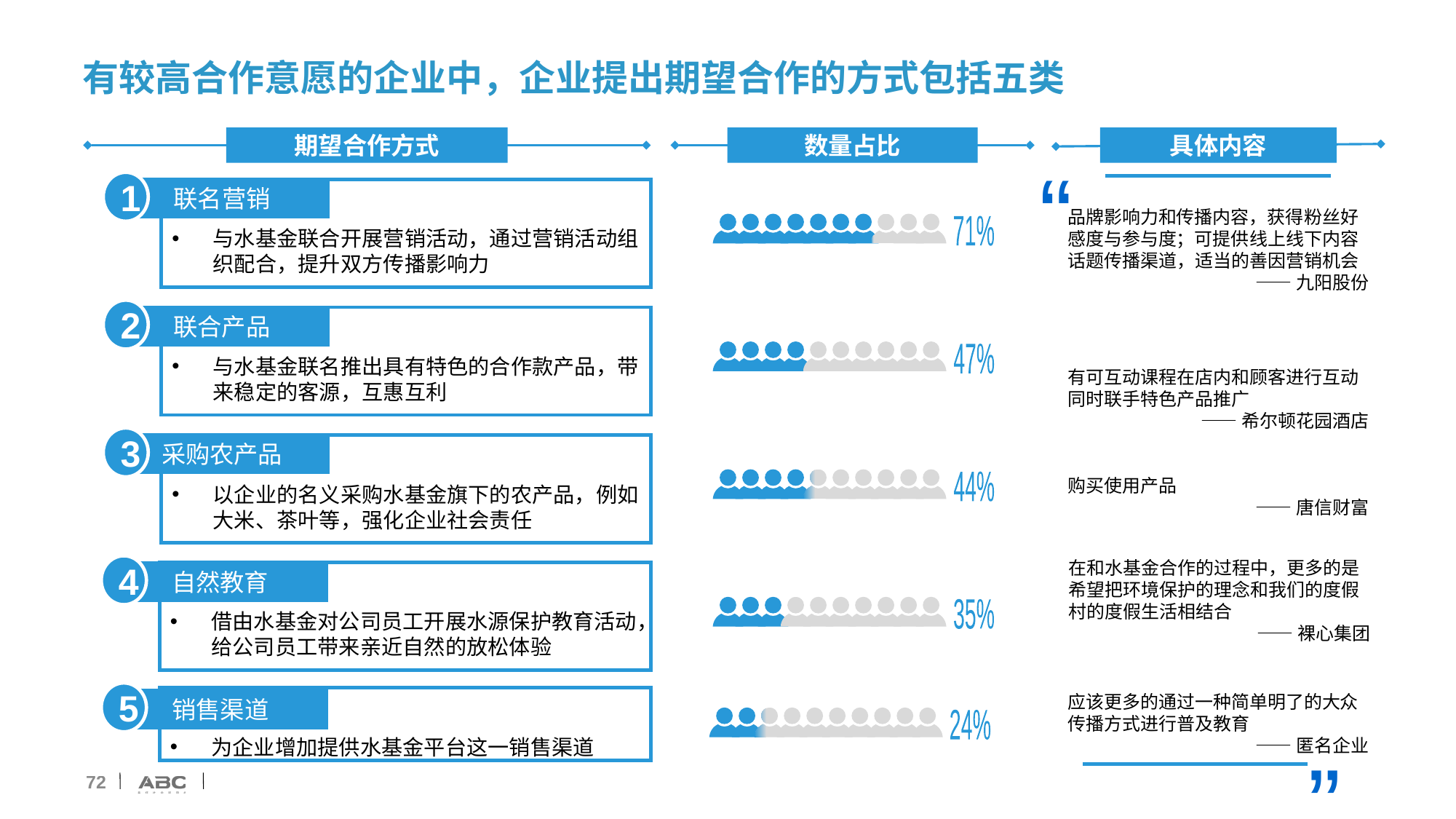

# 有较高合作意愿的企业中，企业提出期望合作的方式包括五类
期望合作方式
数量占比
具体内容
“
1
联名营销

与水基金联合开展营销活动，通过营销活动组织配合，提升双方传播影响力
品牌影响力和传播内容，获得粉丝好感度与参与度；可提供线上线下内容话题传播渠道，适当的善因营销机会
——九阳股份

71%
2
联合产品

与水基金联名推出具有特色的合作款产品，带来稳定的客源，互惠互利

47%
有可互动课程在店内和顾客进行互动 同时联手特色产品推广
——希尔顿花园酒店
3
采购农产品

以企业的名义采购水基金旗下的农产品，例如大米、茶叶等，强化企业社会责任
购买使用产品
——唐信财富

44%
在和水基金合作的过程中，更多的是希望把环境保护的理念和我们的度假村的度假生活相结合
——裸心集团
4
自然教育

借由水基金对公司员工开展水源保护教育活动，给公司员工带来亲近自然的放松体验

35%
5
销售渠道

为企业增加提供水基金平台这一销售渠道
应该更多的通过一种简单明了的大众传播方式进行普及教育
——匿名企业

24%
”

72